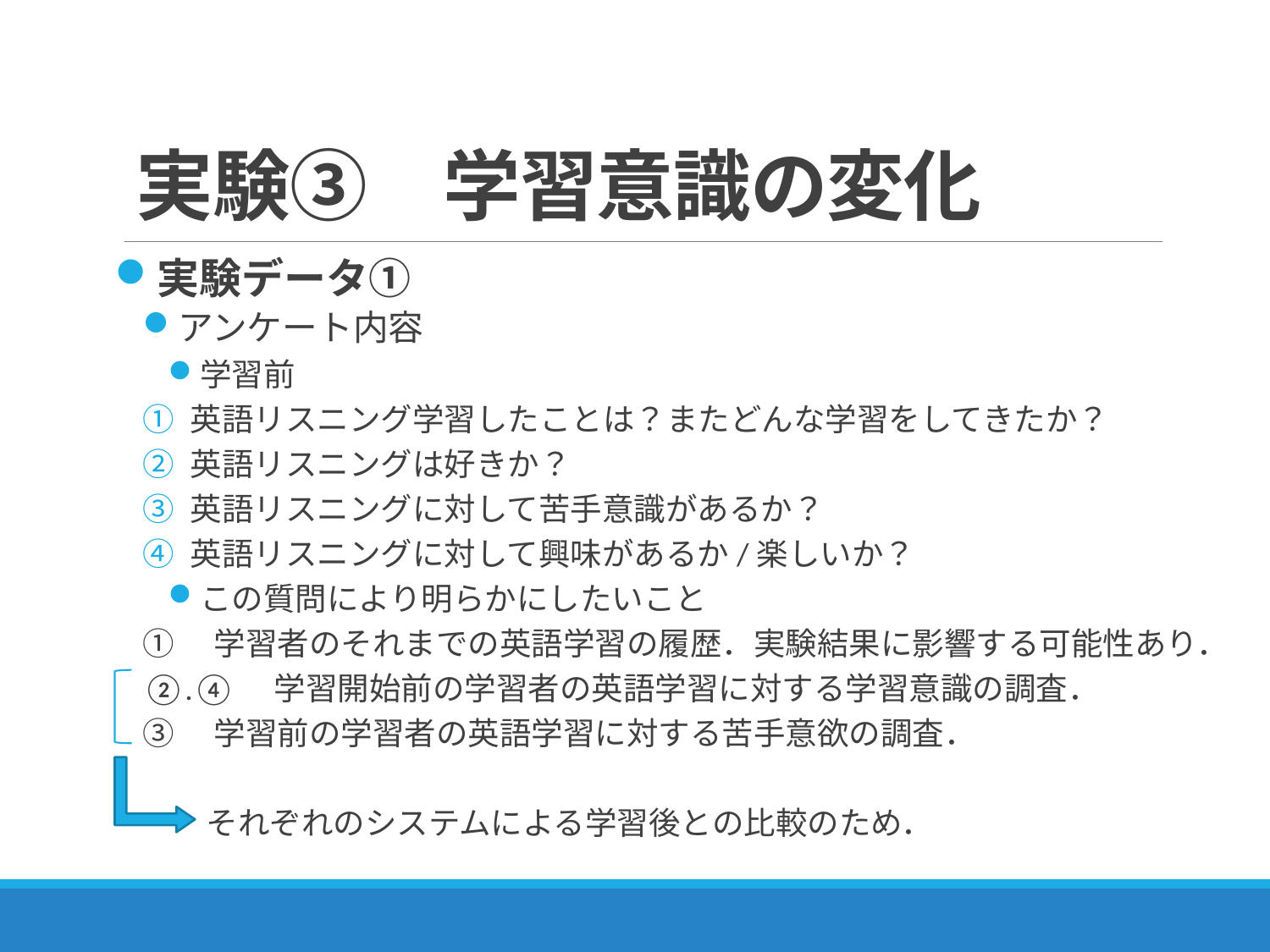

実験③　学習意識の変化
実験データ①
アンケート内容
学習前
英語リスニング学習したことは？またどんな学習をしてきたか？
英語リスニングは好きか？
英語リスニングに対して苦手意識があるか？
英語リスニングに対して興味があるか/楽しいか？
この質問により明らかにしたいこと
①　学習者のそれまでの英語学習の履歴．実験結果に影響する可能性あり．
②.④　学習開始前の学習者の英語学習に対する学習意識の調査．
③　学習前の学習者の英語学習に対する苦手意欲の調査．

　　それぞれのシステムによる学習後との比較のため．

25